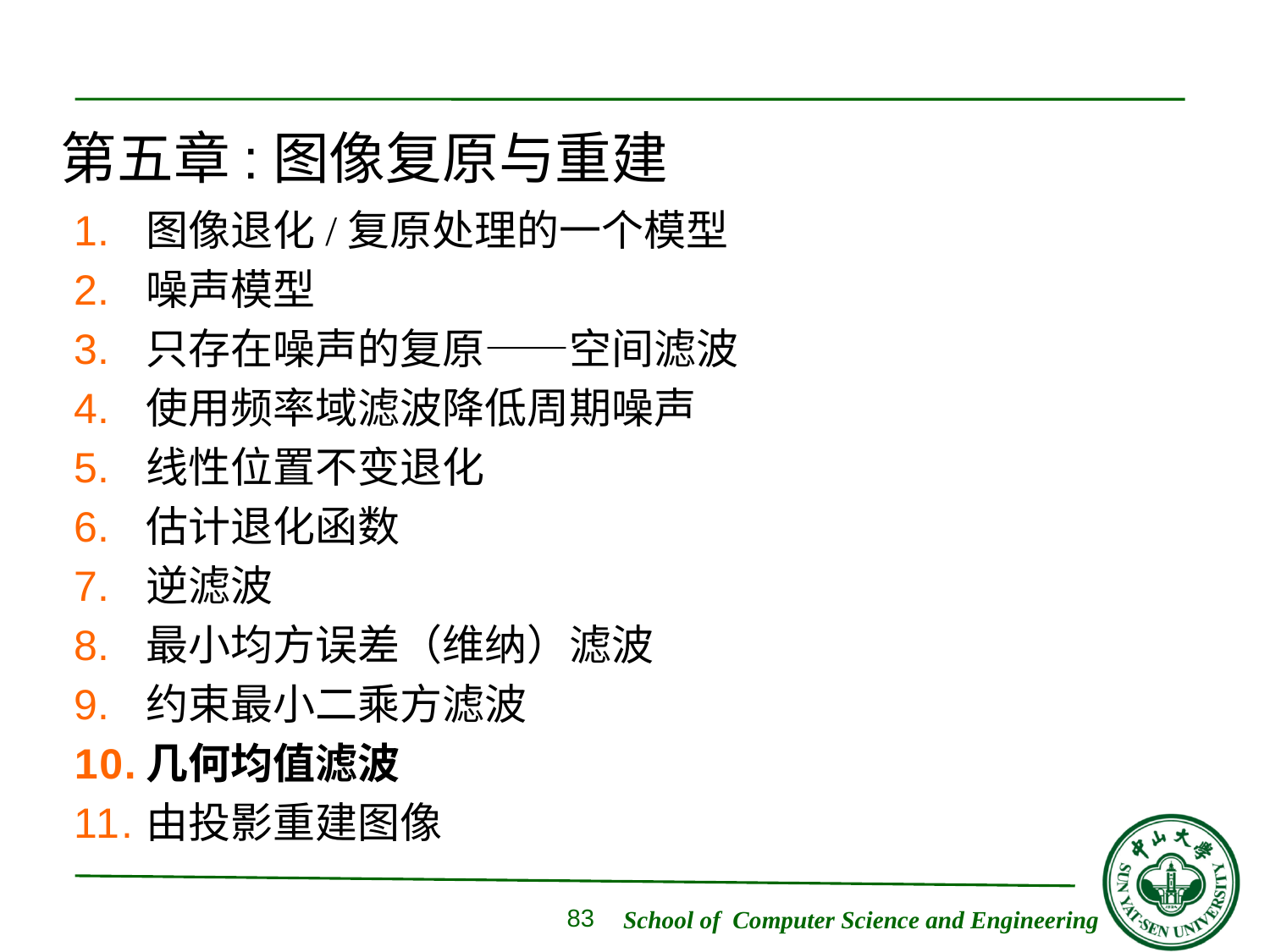

第五章:图像复原与重建
图像退化/复原处理的一个模型
噪声模型
只存在噪声的复原——空间滤波
使用频率域滤波降低周期噪声
线性位置不变退化
估计退化函数
逆滤波
最小均方误差（维纳）滤波
约束最小二乘方滤波
几何均值滤波
由投影重建图像

83